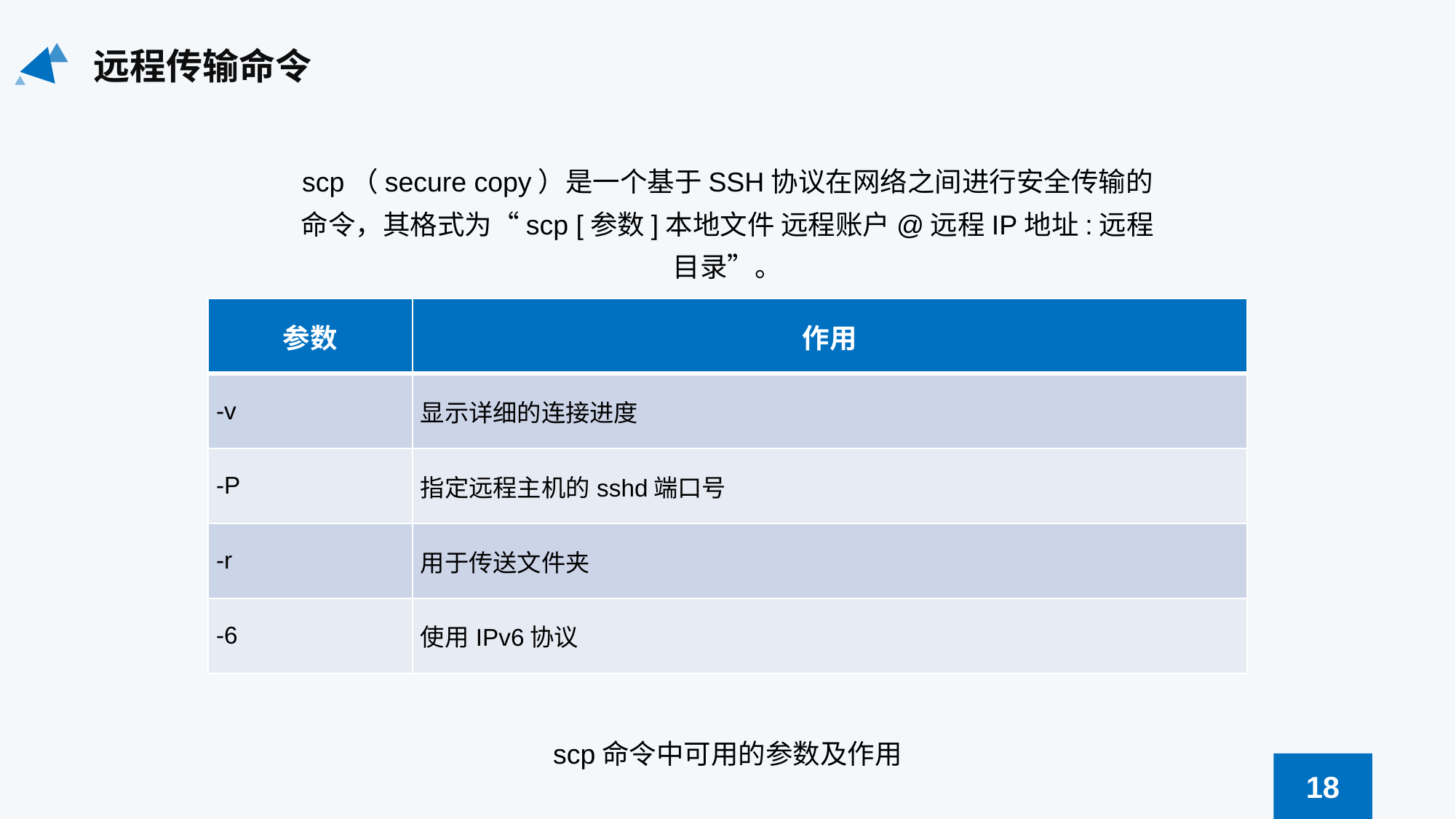

远程传输命令

scp（secure copy）是一个基于SSH协议在网络之间进行安全传输的命令，其格式为“scp [参数]本地文件 远程账户@远程IP地址:远程目录”。
| 参数 | 作用 |
| --- | --- |
| -v | 显示详细的连接进度 |
| -P | 指定远程主机的sshd端口号 |
| -r | 用于传送文件夹 |
| -6 | 使用IPv6协议 |
scp命令中可用的参数及作用

18